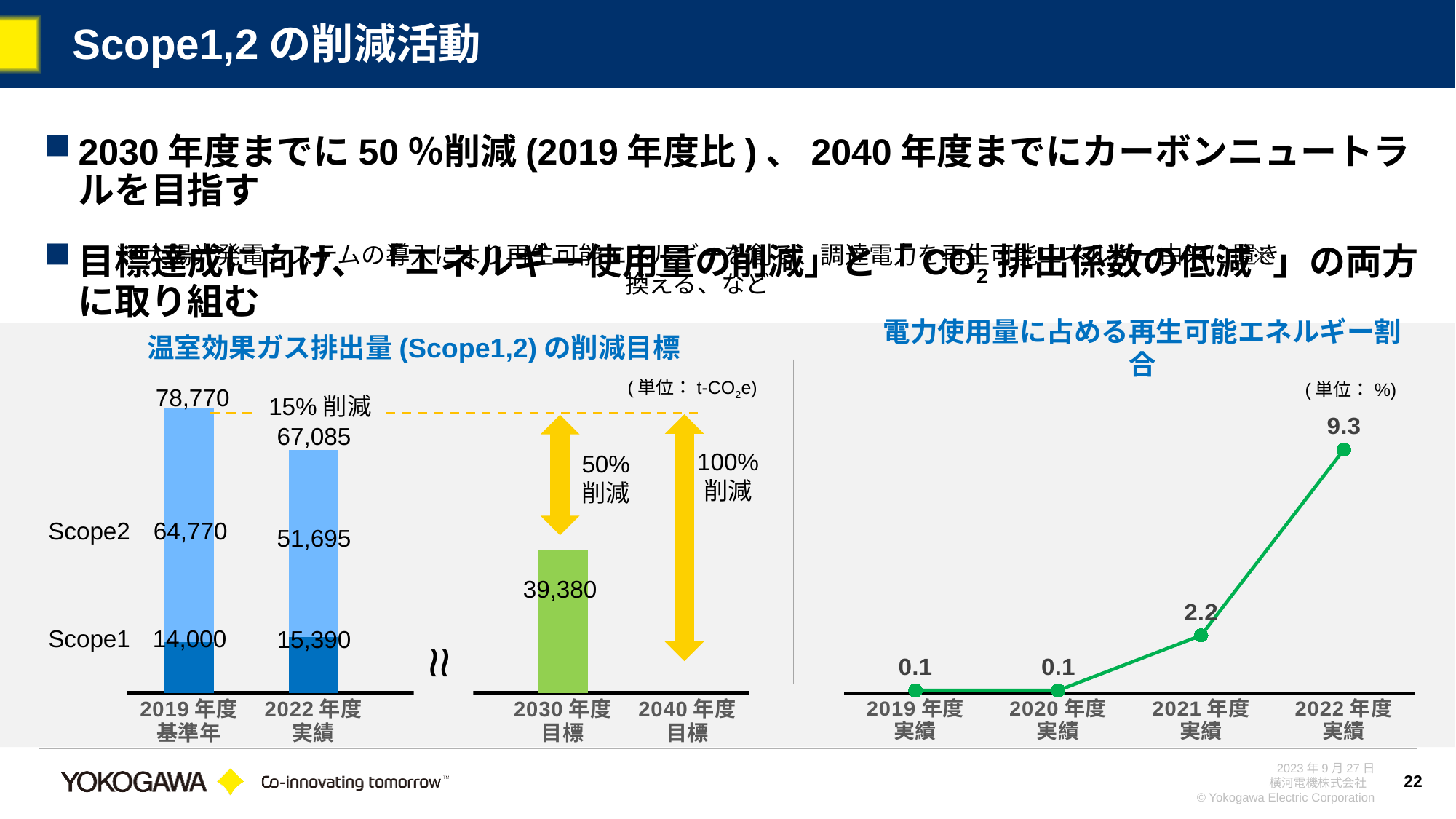

# Scope1,2の削減活動
2030年度までに50％削減(2019年度比)、2040年度までにカーボンニュートラルを目指す
目標達成に向け、「エネルギー使用量の削減」と「CO2排出係数の低減※」の両方に取り組む
※太陽光発電システムの導入により再生可能エネルギーを創る、調達電力を再生可能エネルギー由来に置き換える、など

温室効果ガス排出量(Scope1,2)の削減目標
電力使用量に占める再生可能エネルギー割合

### Chart

| Category | Scope1 | Scope2 |
|---|---|---|
| 2019年度
基準年 | 14000.0 | 64770.0 |
| 2022年度
実績 | 15390.0 | 51695.0 |
|  | None | None |
| 2030年度
目標 | 39380.0 | None |
| 2040年度
目標 | None | None |
(単位：t-CO2e)
(単位：%)
78,770
15%削減

### Chart

| Category | 再エネ使用率 |
|---|---|
| 2019年度
実績 | 0.1 |
| 2020年度
実績 | 0.1 |
| 2021年度
実績 | 2.2 |
| 2022年度
実績 | 9.3 |

67,085
100%
削減
50%
削減
Scope2
64,770
51,695
39,380
Scope1
14,000
15,390
≈
22